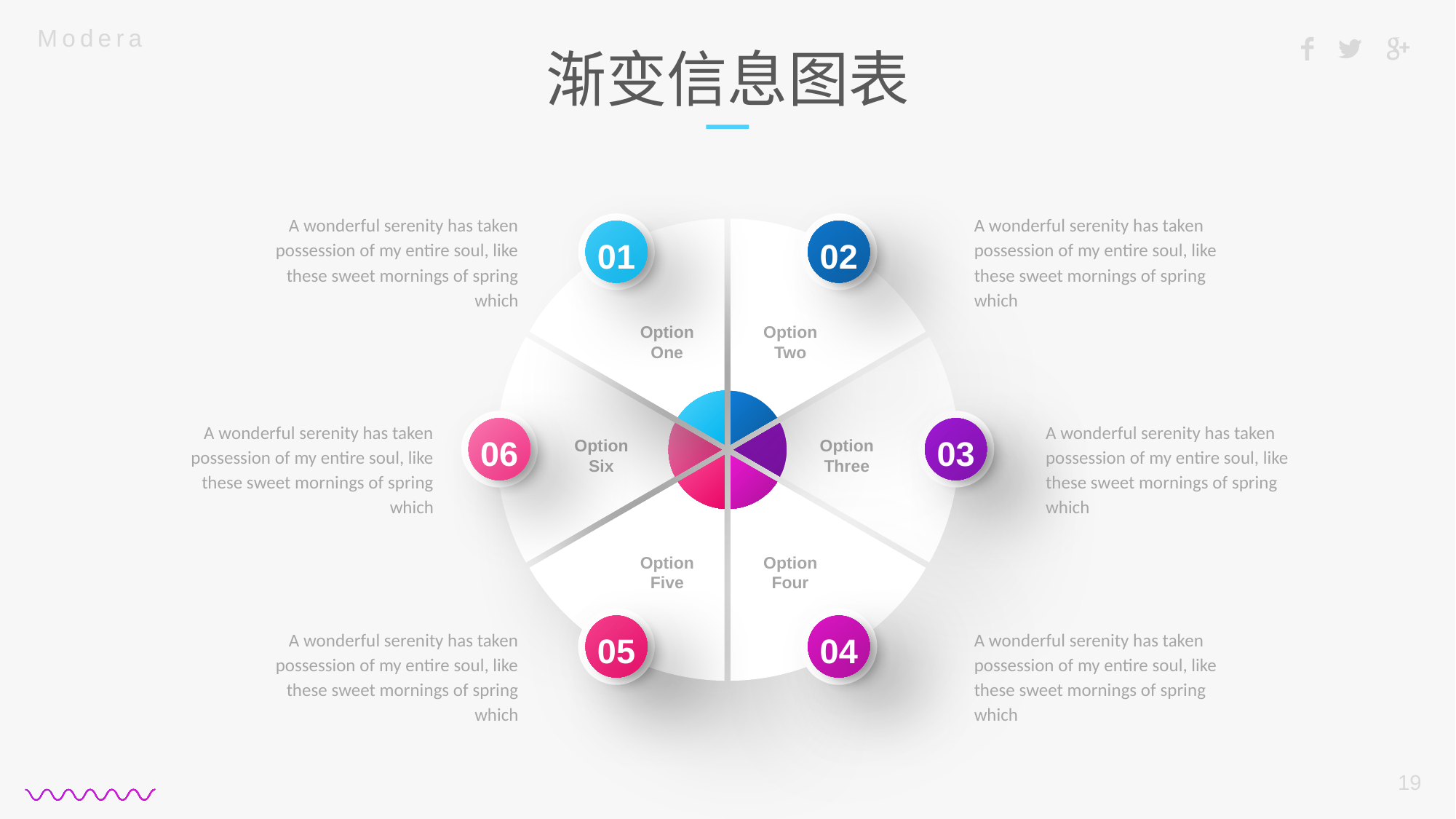

01
Option Four
# 渐变信息图表
A wonderful serenity has taken possession of my entire soul, like these sweet mornings of spring which
A wonderful serenity has taken possession of my entire soul, like these sweet mornings of spring which

01

02

Option One

Option Two

Option Six

06

Option Three

03

02
Option Four

04
Option Four
A wonderful serenity has taken possession of my entire soul, like these sweet mornings of spring which
A wonderful serenity has taken possession of my entire soul, like these sweet mornings of spring which

Option Five

Option Four

05

04
A wonderful serenity has taken possession of my entire soul, like these sweet mornings of spring which
A wonderful serenity has taken possession of my entire soul, like these sweet mornings of spring which

Option Four
03